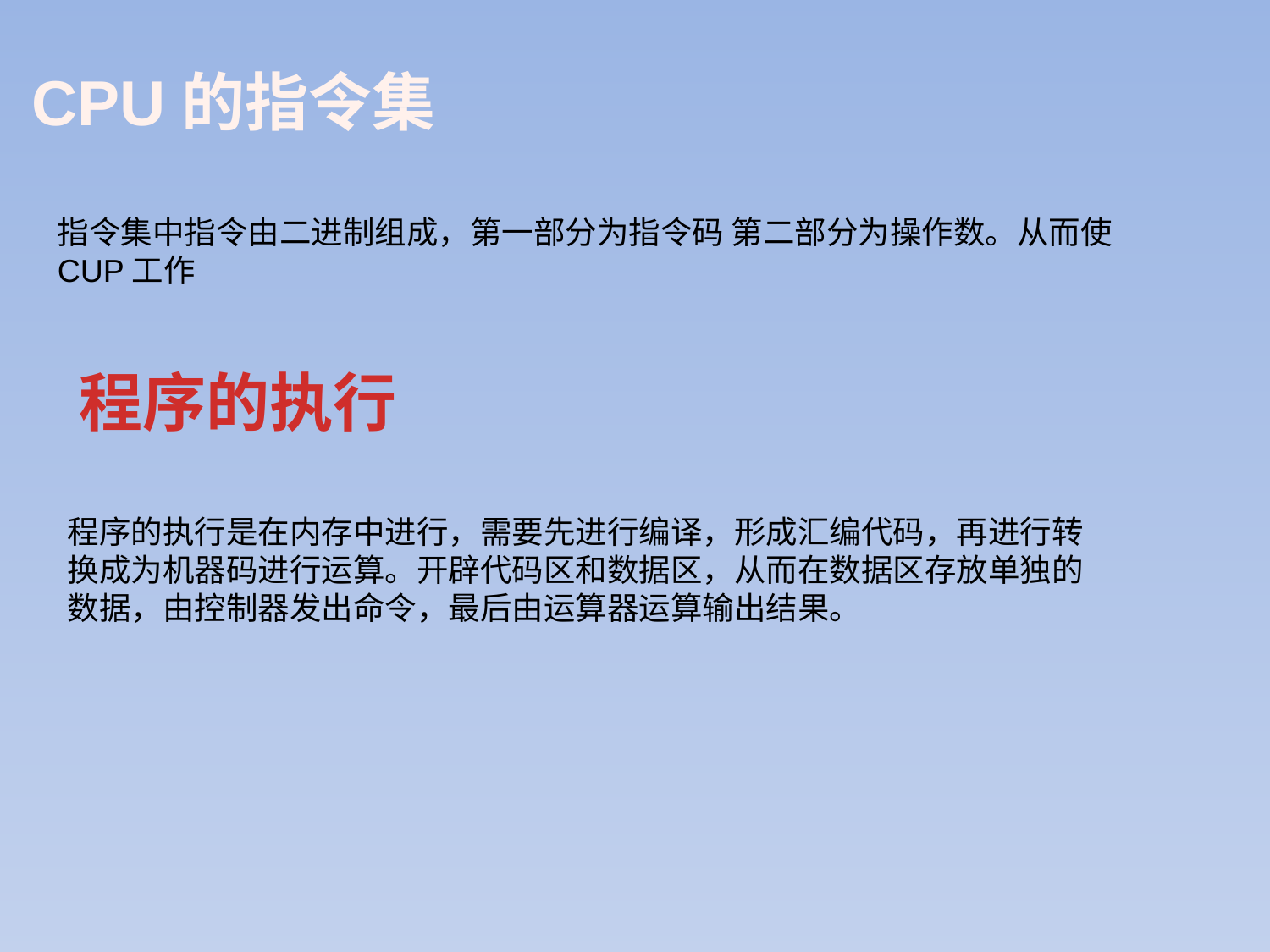

CPU的指令集
指令集中指令由二进制组成，第一部分为指令码 第二部分为操作数。从而使CUP工作
程序的执行
程序的执行是在内存中进行，需要先进行编译，形成汇编代码，再进行转换成为机器码进行运算。开辟代码区和数据区，从而在数据区存放单独的数据，由控制器发出命令，最后由运算器运算输出结果。